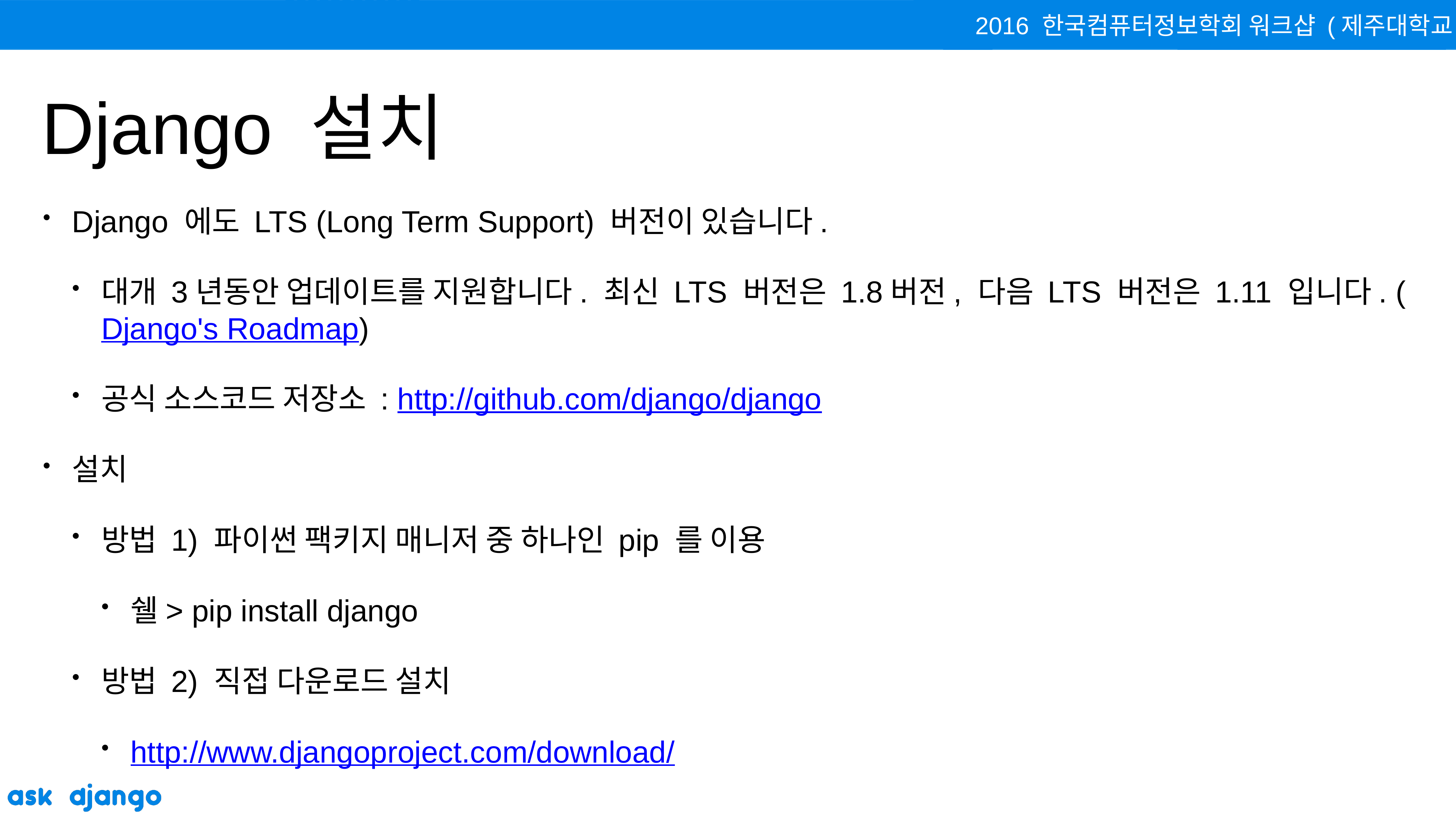

# Django 설치
Django 에도 LTS (Long Term Support) 버전이 있습니다.
대개 3년동안 업데이트를 지원합니다. 최신 LTS 버전은 1.8버전, 다음 LTS 버전은 1.11 입니다. (Django's Roadmap)
공식 소스코드 저장소 : http://github.com/django/django
설치
방법 1) 파이썬 팩키지 매니저 중 하나인 pip 를 이용
쉘> pip install django
방법 2) 직접 다운로드 설치
http://www.djangoproject.com/download/